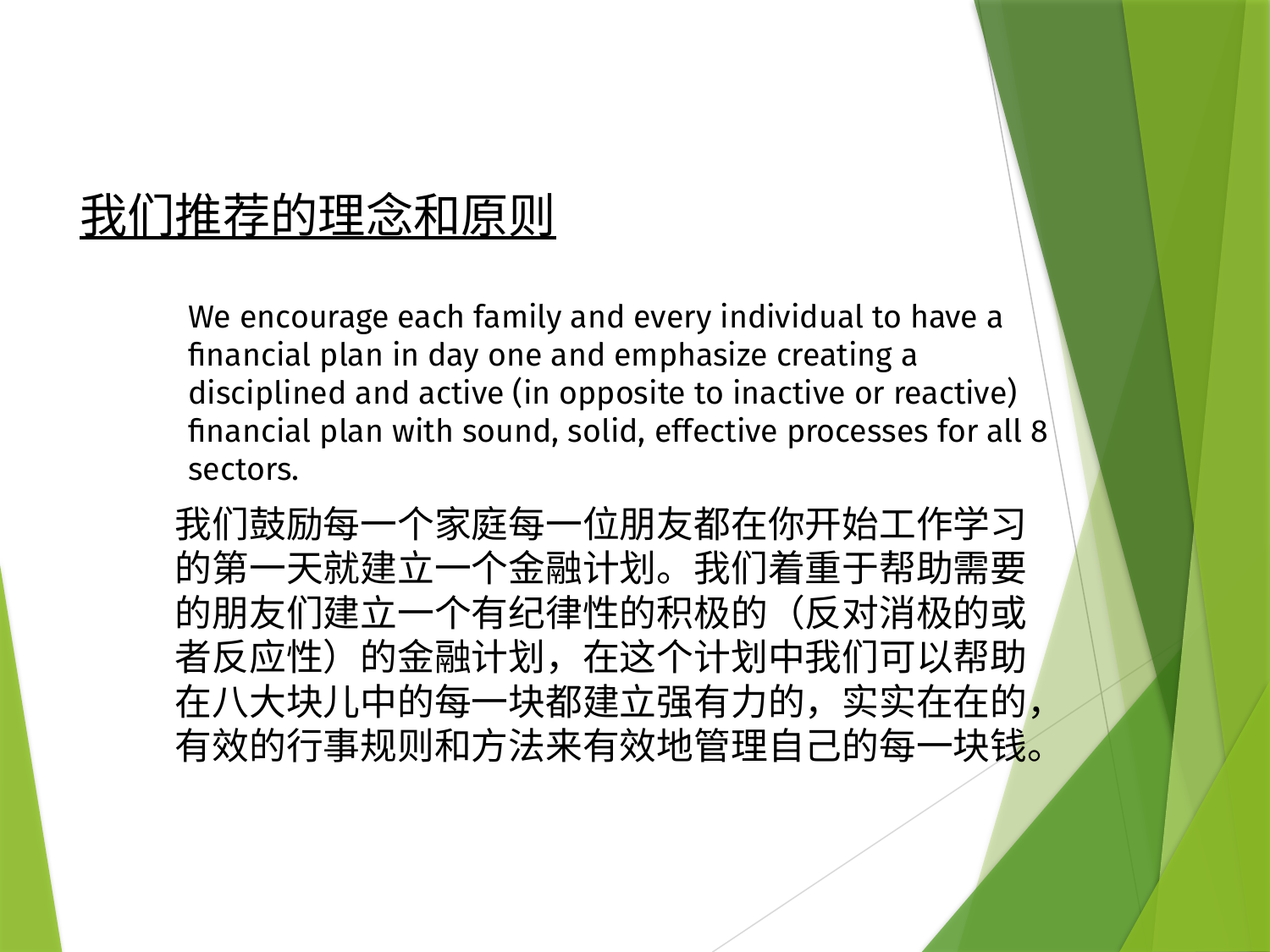

我们推荐的理念和原则
We encourage each family and every individual to have a financial plan in day one and emphasize creating a disciplined and active (in opposite to inactive or reactive) financial plan with sound, solid, effective processes for all 8 sectors.
我们鼓励每一个家庭每一位朋友都在你开始工作学习的第一天就建立一个金融计划。我们着重于帮助需要的朋友们建立一个有纪律性的积极的（反对消极的或者反应性）的金融计划，在这个计划中我们可以帮助在八大块儿中的每一块都建立强有力的，实实在在的，有效的行事规则和方法来有效地管理自己的每一块钱。